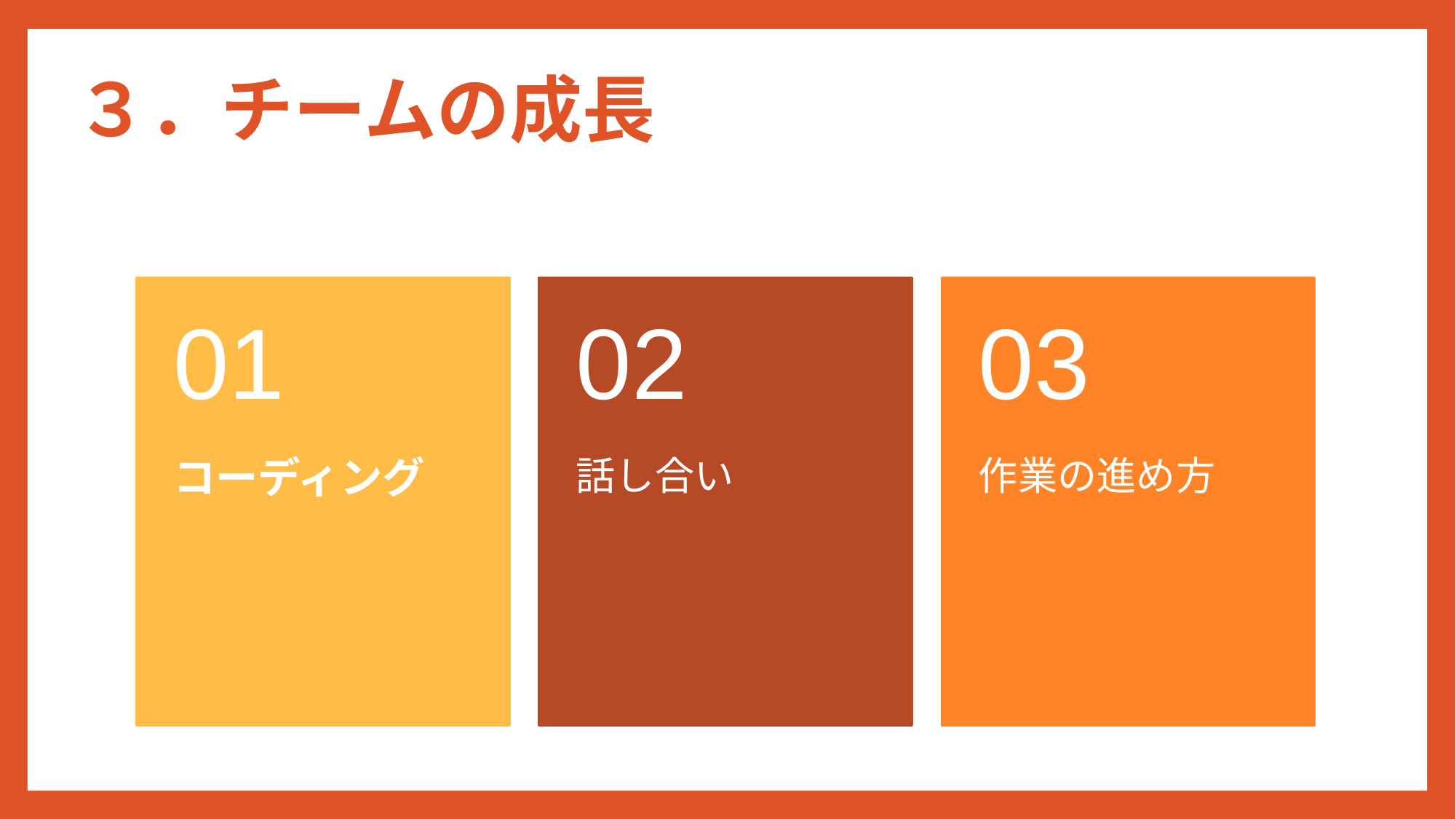

３．チームの成長

コーディング
01
話し合い
02
作業の進め方
03